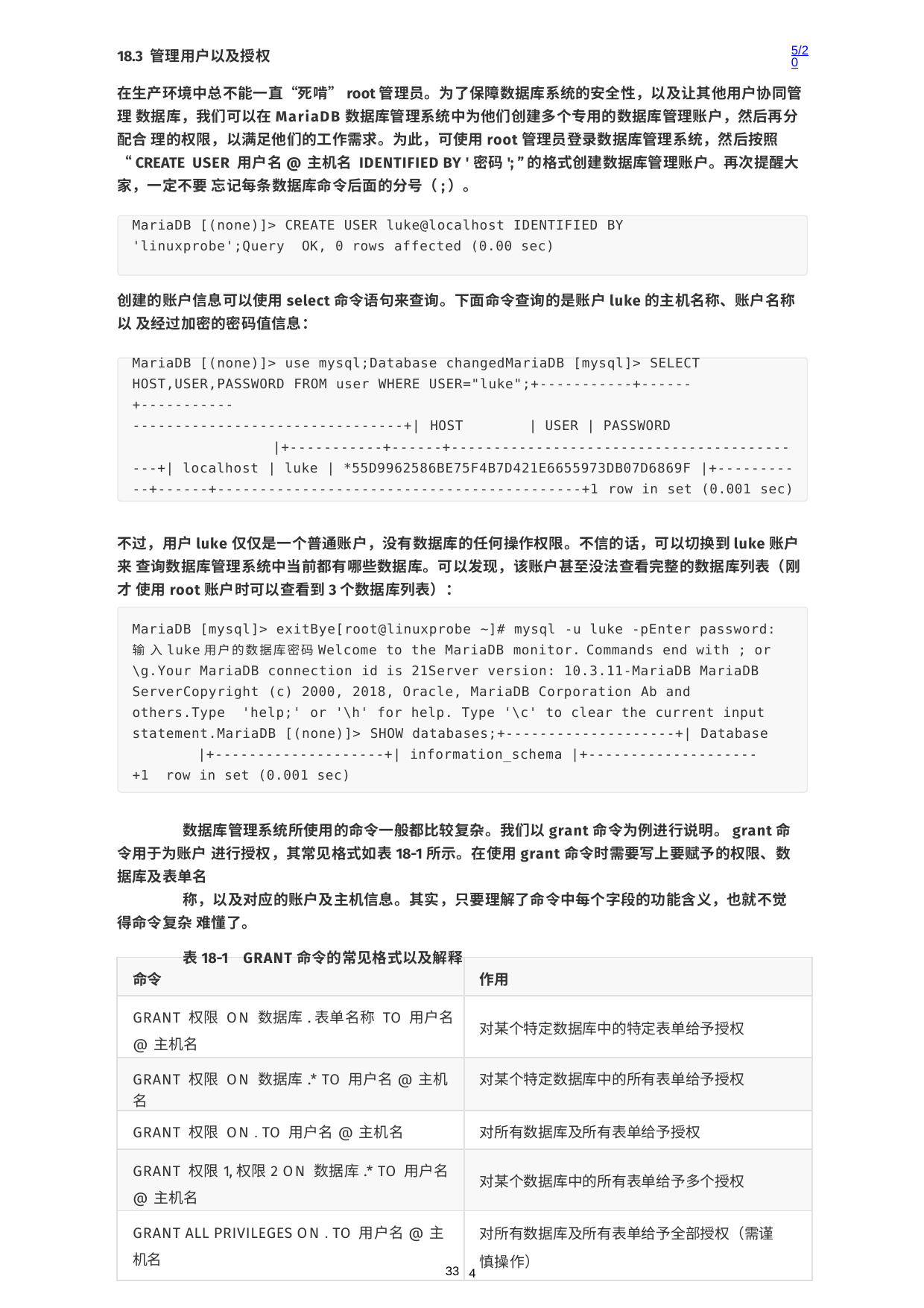

5/20
18.3 管理用户以及授权
在生产环境中总不能一直“死啃”root管理员。为了保障数据库系统的安全性，以及让其他用户协同管理 数据库，我们可以在MariaDB数据库管理系统中为他们创建多个专用的数据库管理账户，然后再分配合 理的权限，以满足他们的工作需求。为此，可使用root管理员登录数据库管理系统，然后按照“CREATE  USER 用户名@主机名 IDENTIFIED BY '密码'; ”的格式创建数据库管理账户。再次提醒大家，一定不要 忘记每条数据库命令后面的分号（;）。

MariaDB [(none)]> CREATE USER luke@localhost IDENTIFIED BY 'linuxprobe';Query  OK, 0 rows affected (0.00 sec)

创建的账户信息可以使用select命令语句来查询。下面命令查询的是账户luke的主机名称、账户名称以 及经过加密的密码值信息：

MariaDB [(none)]> use mysql;Database changedMariaDB [mysql]> SELECT  HOST,USER,PASSWORD FROM user WHERE USER="luke";+-----------+------+-----------
--------------------------------+| HOST	| USER | PASSWORD
|+-----------+------+----------------------------------------
---+| localhost | luke | *55D9962586BE75F4B7D421E6655973DB07D6869F |+---------
--+------+-------------------------------------------+1 row in set (0.001 sec)

不过，用户luke仅仅是一个普通账户，没有数据库的任何操作权限。不信的话，可以切换到luke账户来 查询数据库管理系统中当前都有哪些数据库。可以发现，该账户甚至没法查看完整的数据库列表（刚才 使用root账户时可以查看到3个数据库列表）：

MariaDB [mysql]> exitBye[root@linuxprobe ~]# mysql -u luke -pEnter password: 输 入luke用户的数据库密码Welcome to the MariaDB monitor.	Commands end with ; or
\g.Your MariaDB connection id is 21Server version: 10.3.11-MariaDB MariaDB  ServerCopyright (c) 2000, 2018, Oracle, MariaDB Corporation Ab and others.Type  'help;' or '\h' for help. Type '\c' to clear the current input  statement.MariaDB [(none)]> SHOW databases;+--------------------+| Database
|+--------------------+| information_schema |+--------------------+1  row in set (0.001 sec)

数据库管理系统所使用的命令一般都比较复杂。我们以grant命令为例进行说明。grant命令用于为账户 进行授权，其常见格式如表18-1所示。在使用grant命令时需要写上要赋予的权限、数据库及表单名
称，以及对应的账户及主机信息。其实，只要理解了命令中每个字段的功能含义，也就不觉得命令复杂 难懂了。
表18-1	GRANT命令的常见格式以及解释

| 命令 | 作用 |
| --- | --- |
| GRANT 权限 ON 数据库.表单名称 TO 用户名 @主机名 | 对某个特定数据库中的特定表单给予授权 |
| GRANT 权限 ON 数据库.\* TO 用户名@主机名 | 对某个特定数据库中的所有表单给予授权 |
| GRANT 权限 ON . TO 用户名@主机名 | 对所有数据库及所有表单给予授权 |
| GRANT 权限1,权限2 ON 数据库.\* TO 用户名 @主机名 | 对某个数据库中的所有表单给予多个授权 |
| GRANT ALL PRIVILEGES ON . TO 用户名@主 机名 33 | 对所有数据库及所有表单给予全部授权（需谨 慎操作） 4 |